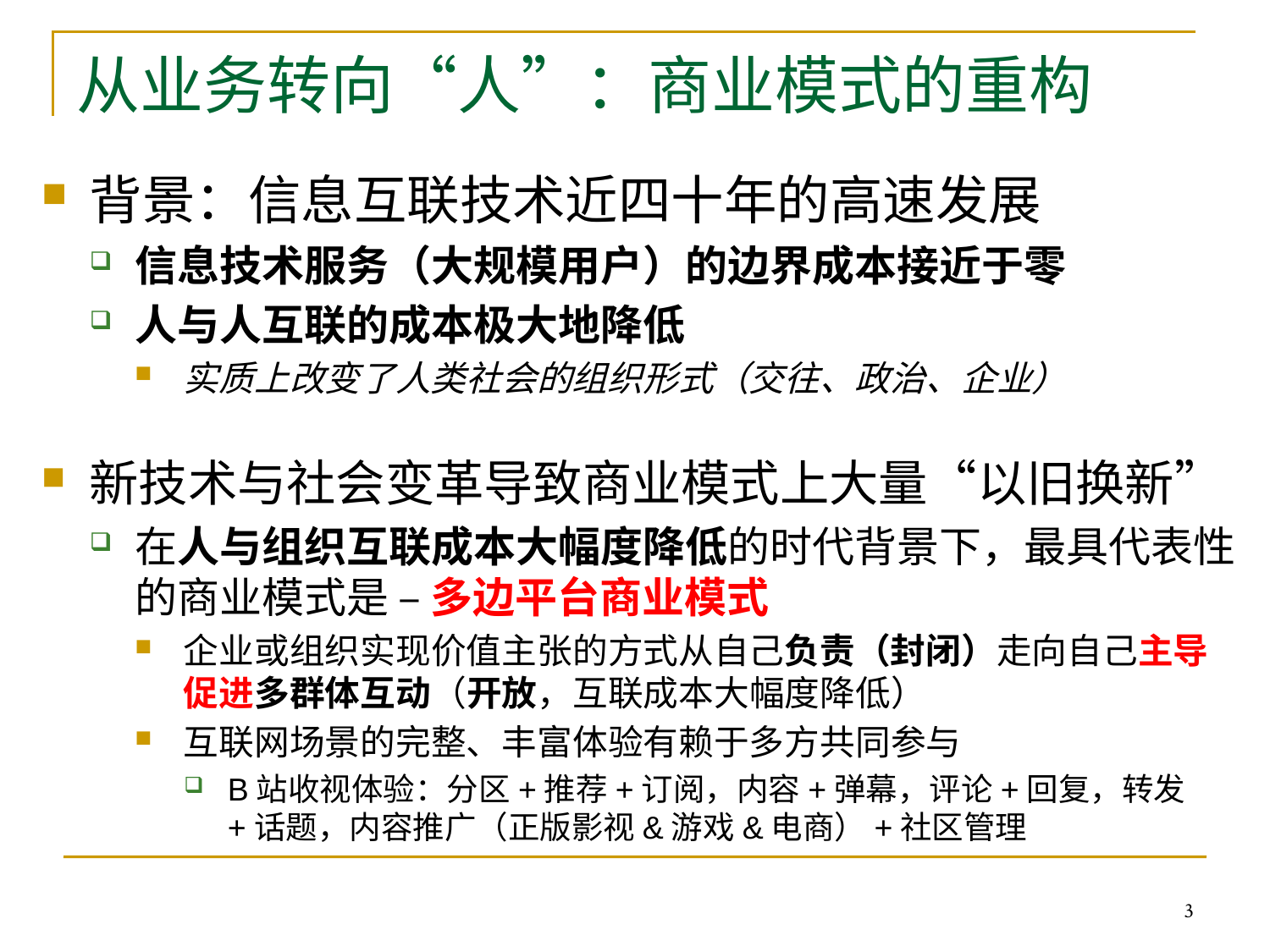

# 从业务转向“人”：商业模式的重构
背景：信息互联技术近四十年的高速发展
信息技术服务（大规模用户）的边界成本接近于零
人与人互联的成本极大地降低
实质上改变了人类社会的组织形式（交往、政治、企业）

新技术与社会变革导致商业模式上大量“以旧换新”
在人与组织互联成本大幅度降低的时代背景下，最具代表性的商业模式是 – 多边平台商业模式
企业或组织实现价值主张的方式从自己负责（封闭）走向自己主导促进多群体互动（开放，互联成本大幅度降低）
互联网场景的完整、丰富体验有赖于多方共同参与
B站收视体验：分区+推荐+订阅，内容+弹幕，评论+回复，转发+话题，内容推广（正版影视&游戏&电商）+社区管理
3